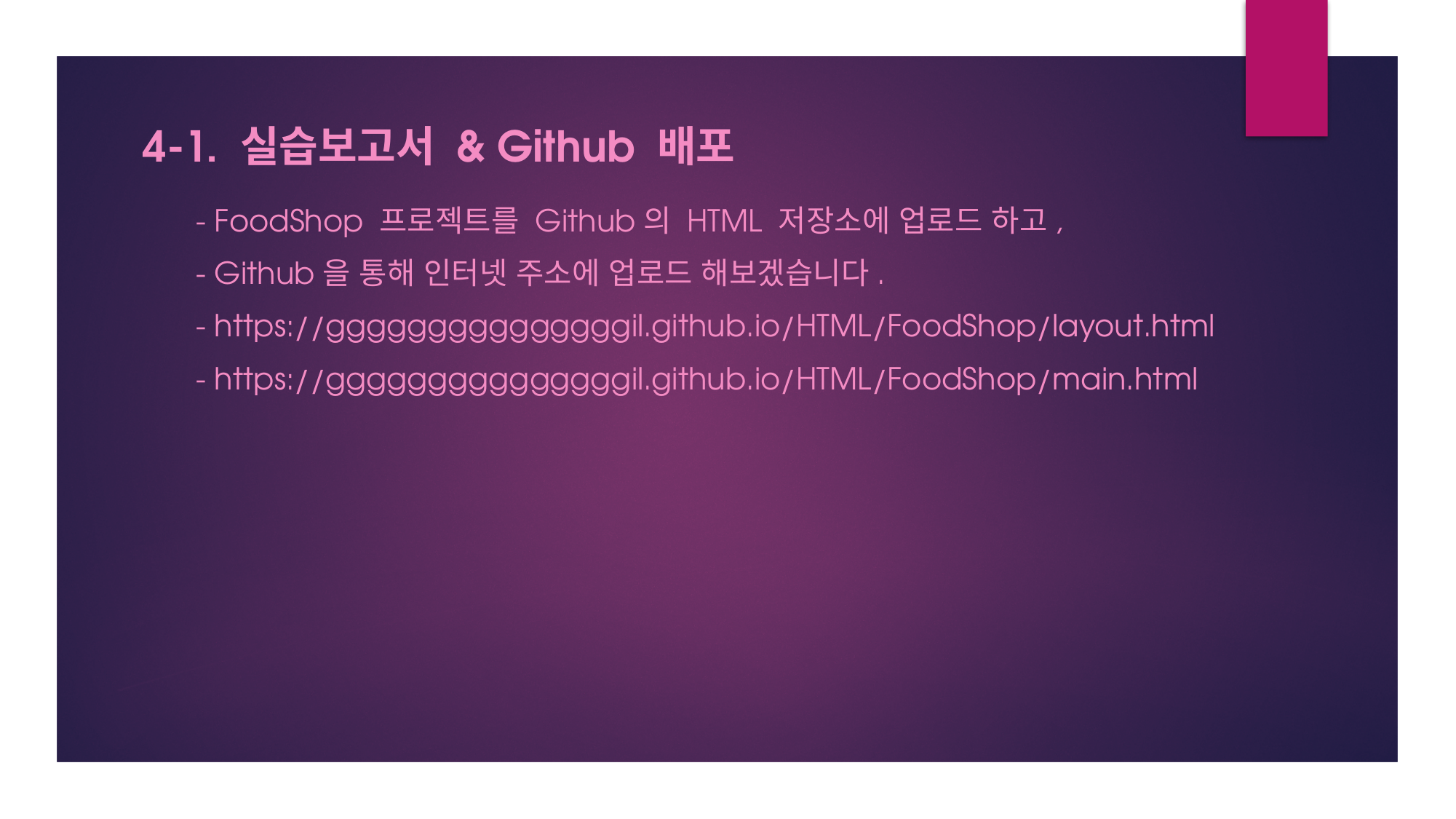

# 4-1. 실습보고서 & Github 배포
- FoodShop 프로젝트를 Github의 HTML 저장소에 업로드 하고,
- Github을 통해 인터넷 주소에 업로드 해보겠습니다.
- https://gggggggggggggggil.github.io/HTML/FoodShop/layout.html
- https://gggggggggggggggil.github.io/HTML/FoodShop/main.html